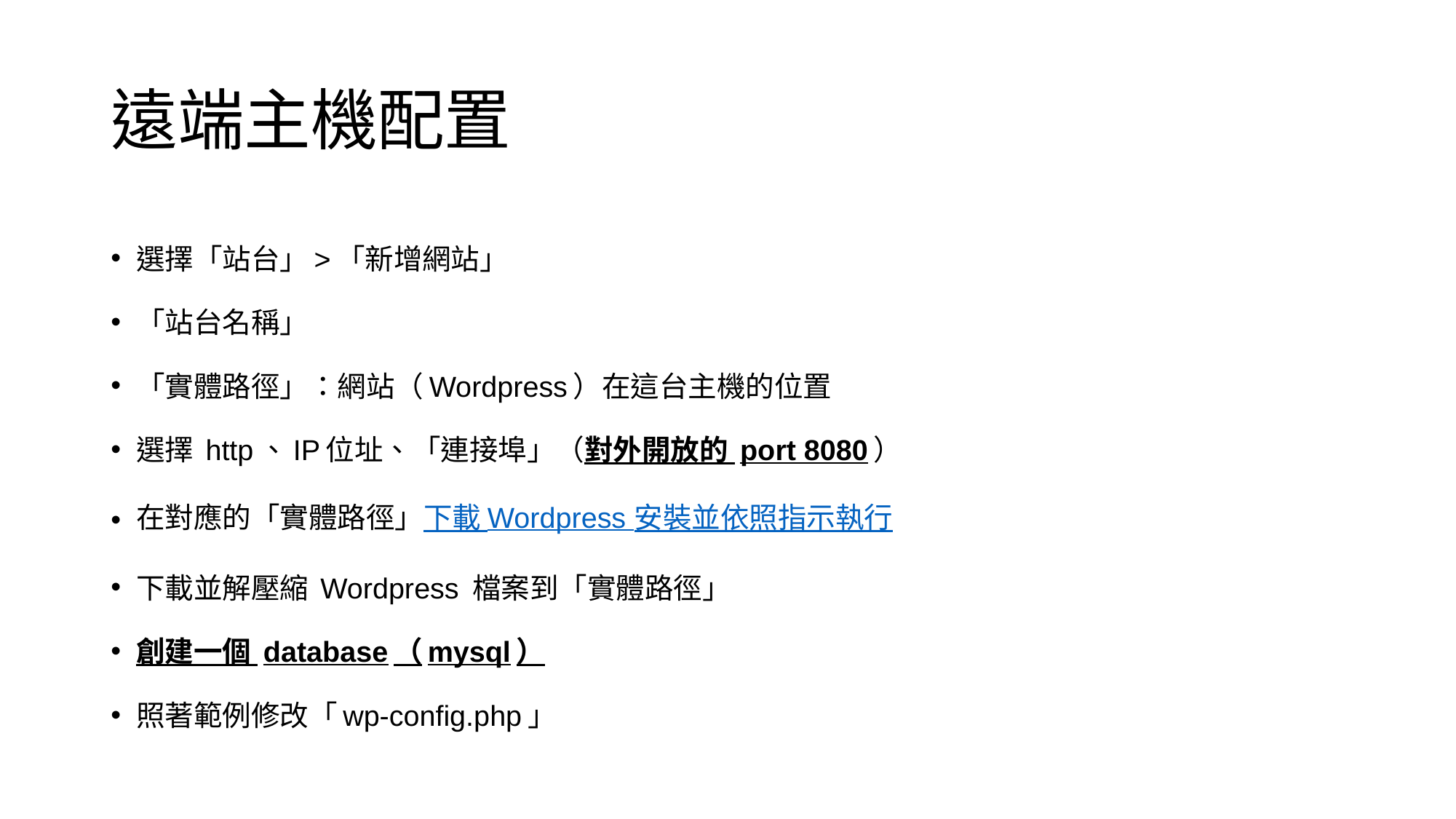

# 遠端主機配置
選擇「站台」>「新增網站」
「站台名稱」
「實體路徑」：網站（Wordpress）在這台主機的位置
選擇 http、IP位址、「連接埠」（對外開放的 port 8080）
在對應的「實體路徑」下載 Wordpress 安裝並依照指示執行
下載並解壓縮 Wordpress 檔案到「實體路徑」
創建一個 database（mysql）
照著範例修改「wp-config.php」